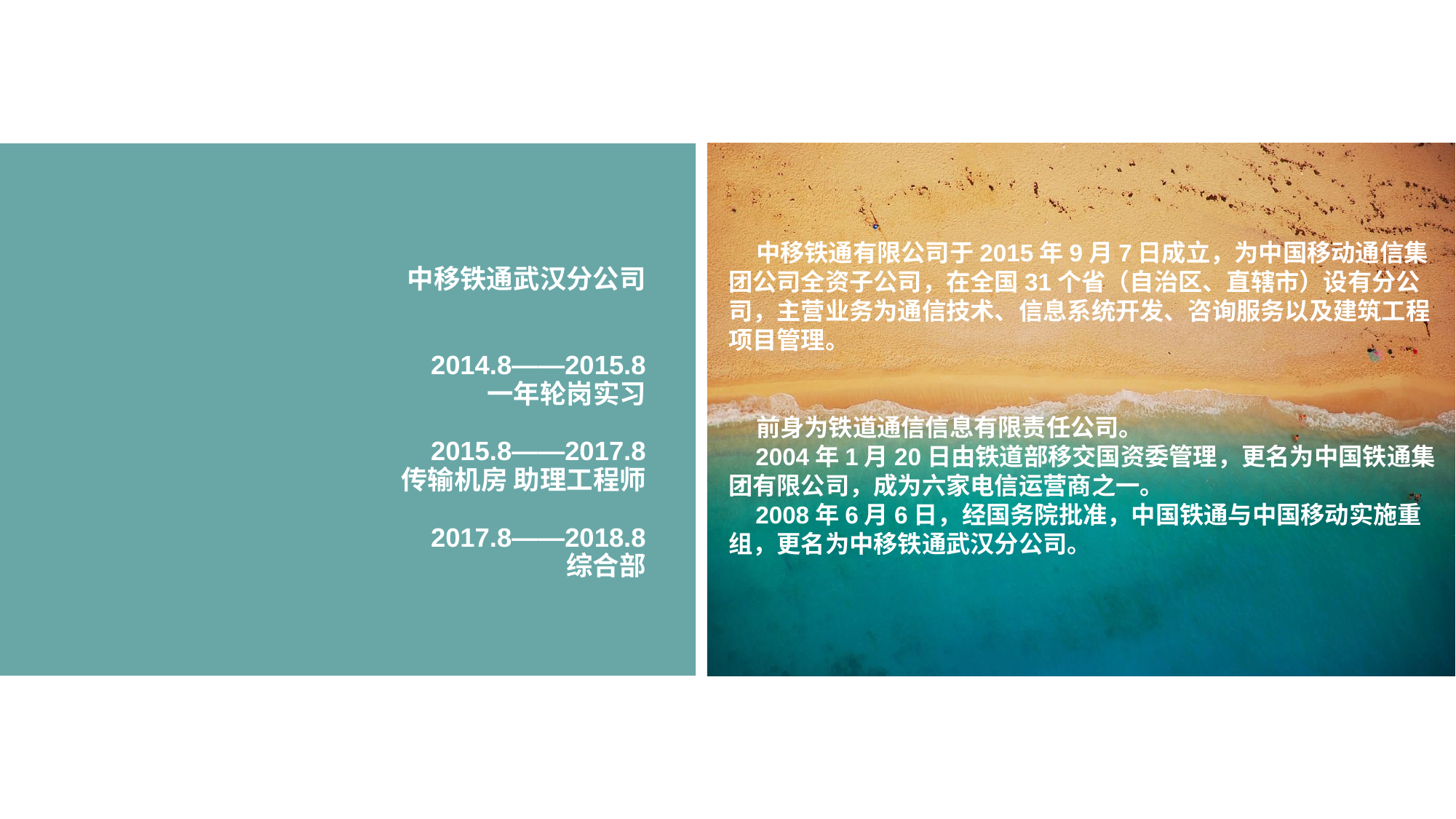

# 中移铁通武汉分公司 2014.8——2015.8 一年轮岗实习 2015.8——2017.8 传输机房 助理工程师 2017.8——2018.8 综合部
    中移铁通有限公司于2015年9月7日成立，为中国移动通信集团公司全资子公司，在全国31个省（自治区、直辖市）设有分公司，主营业务为通信技术、信息系统开发、咨询服务以及建筑工程项目管理。

    前身为铁道通信信息有限责任公司。
    2004年1月20日由铁道部移交国资委管理，更名为中国铁通集团有限公司，成为六家电信运营商之一。
    2008年6月6日，经国务院批准，中国铁通与中国移动实施重组，更名为中移铁通武汉分公司。